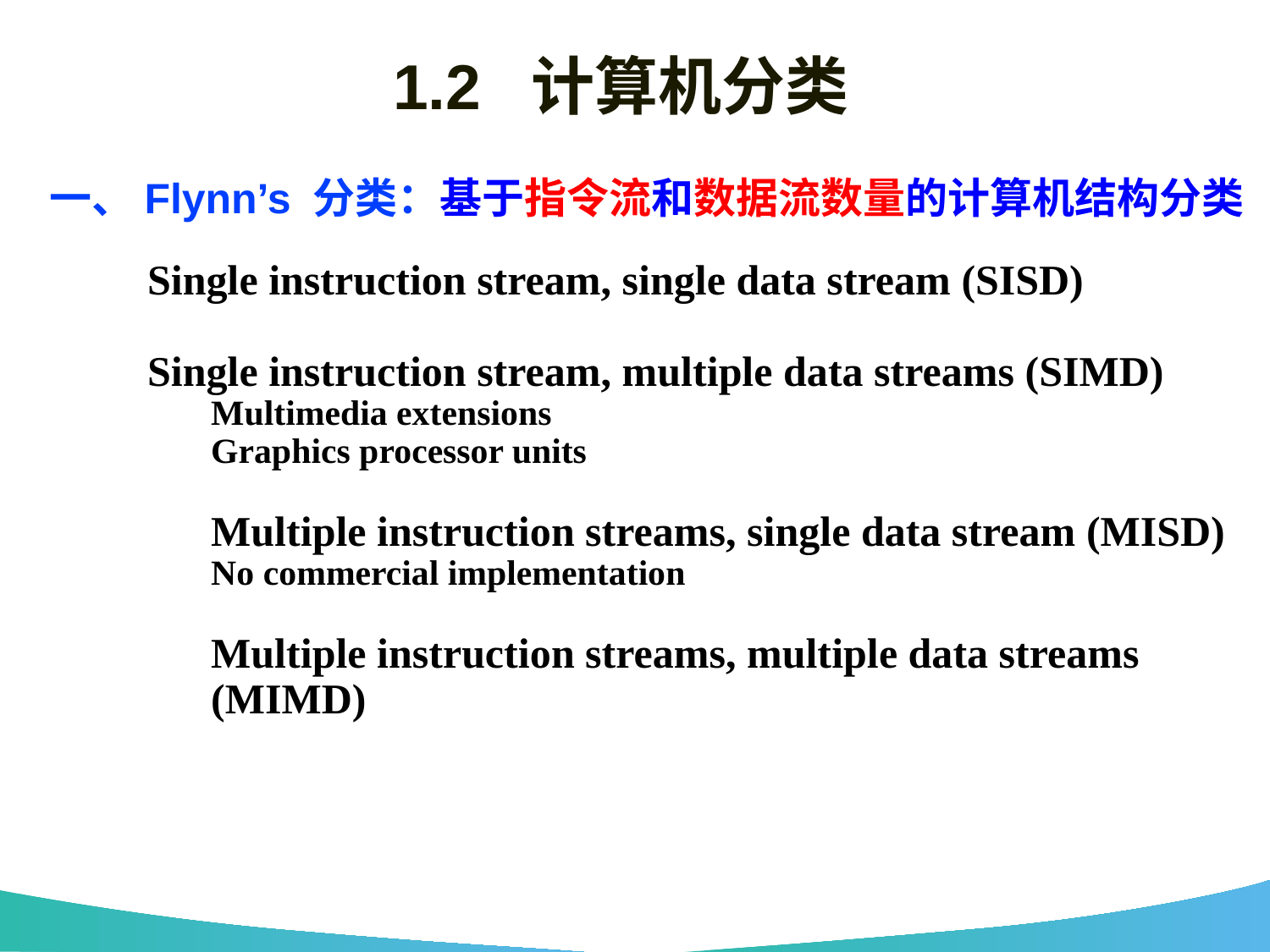

# 1.2  计算机分类
      一、Flynn’s 分类：基于指令流和数据流数量的计算机结构分类
Single instruction stream, single data stream (SISD)

Single instruction stream, multiple data streams (SIMD)
Multimedia extensions
Graphics processor units

Multiple instruction streams, single data stream (MISD)
No commercial implementation

Multiple instruction streams, multiple data streams (MIMD)